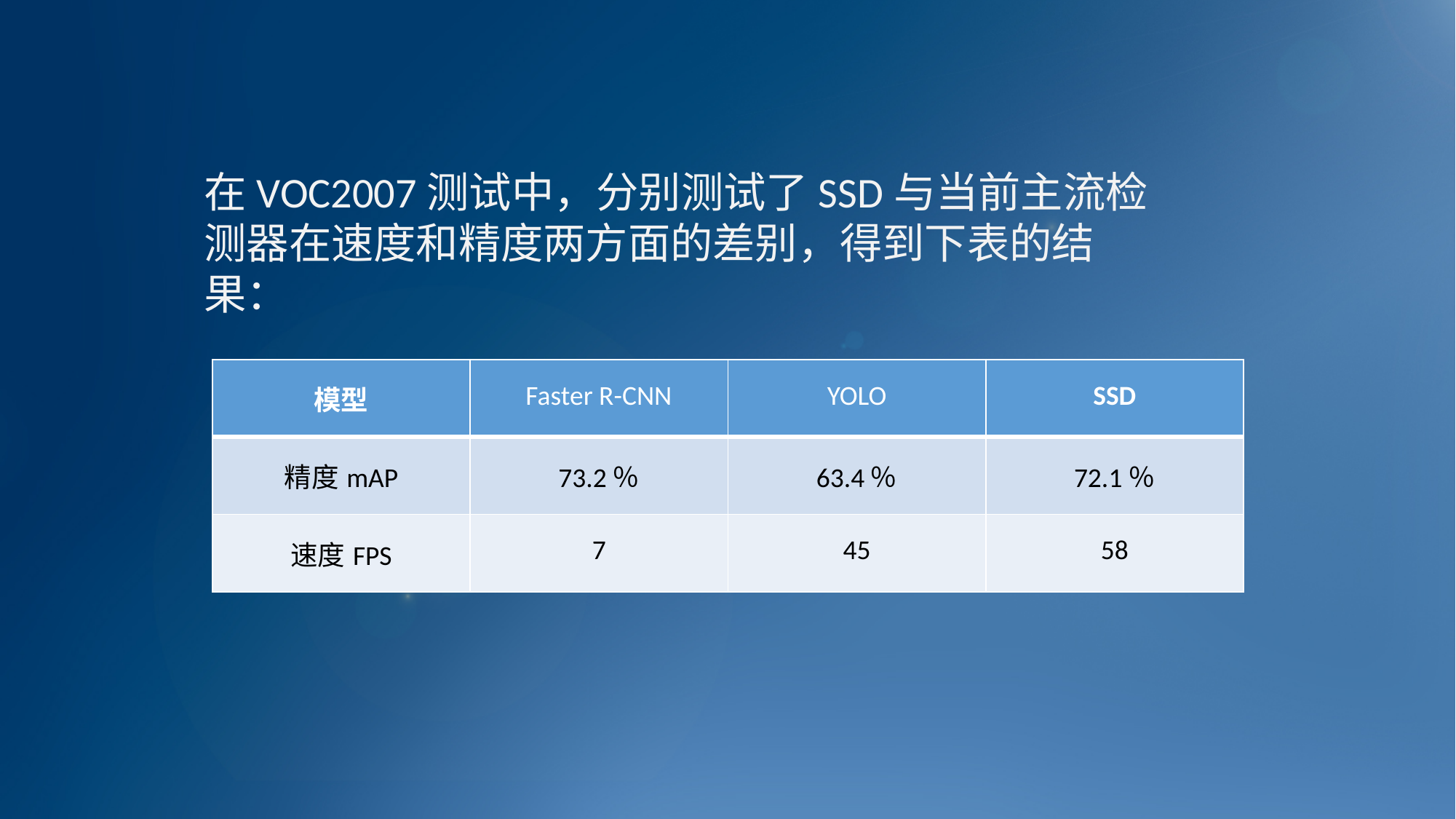

在VOC2007测试中，分别测试了SSD与当前主流检测器在速度和精度两方面的差别，得到下表的结果：
| 模型 | Faster R-CNN | YOLO | SSD |
| --- | --- | --- | --- |
| 精度mAP | 73.2％ | 63.4％ | 72.1％ |
| 速度FPS | 7 | 45 | 58 |